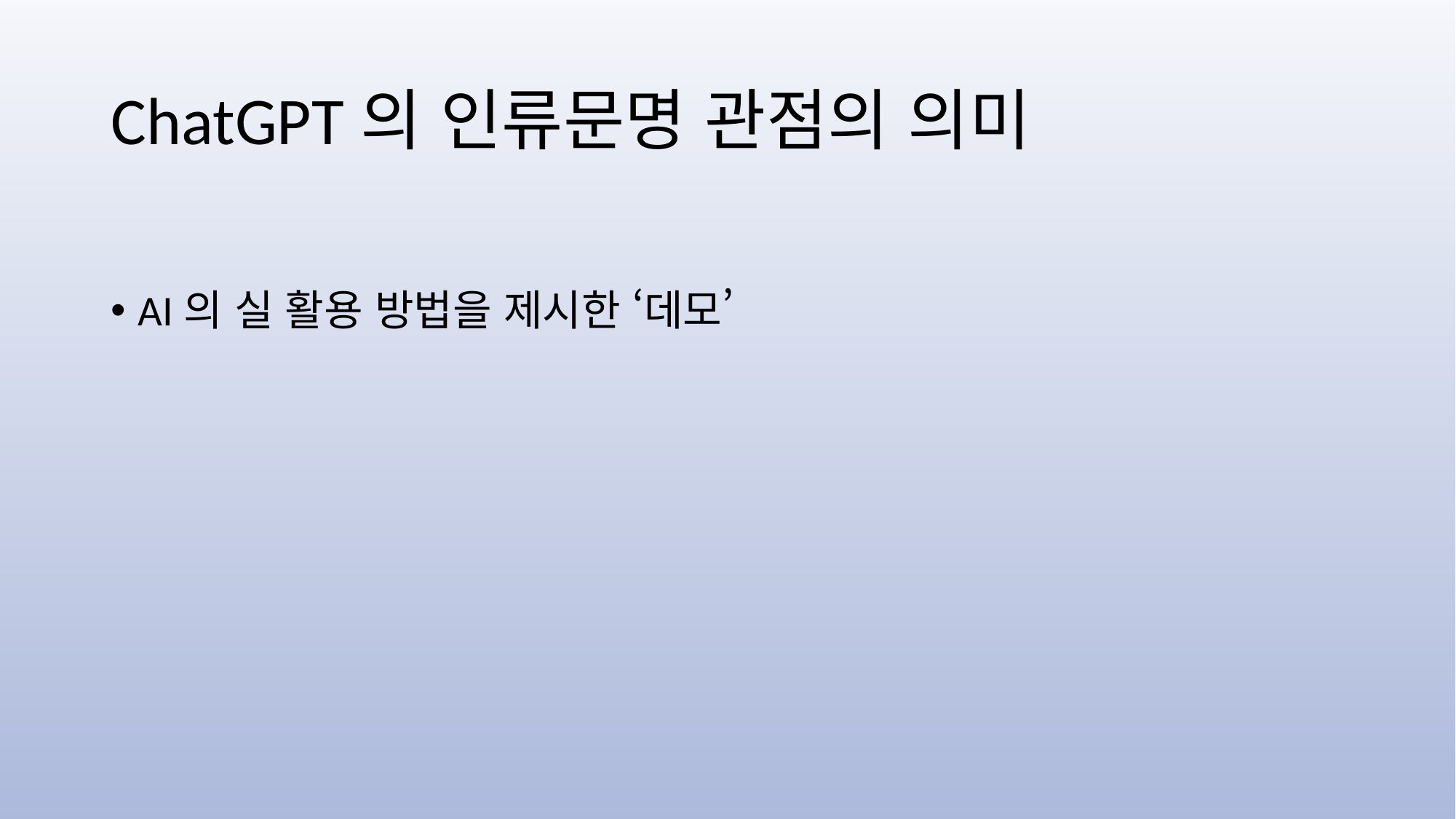

# ChatGPT의 인류문명 관점의 의미

AI의 실 활용 방법을 제시한 ‘데모’